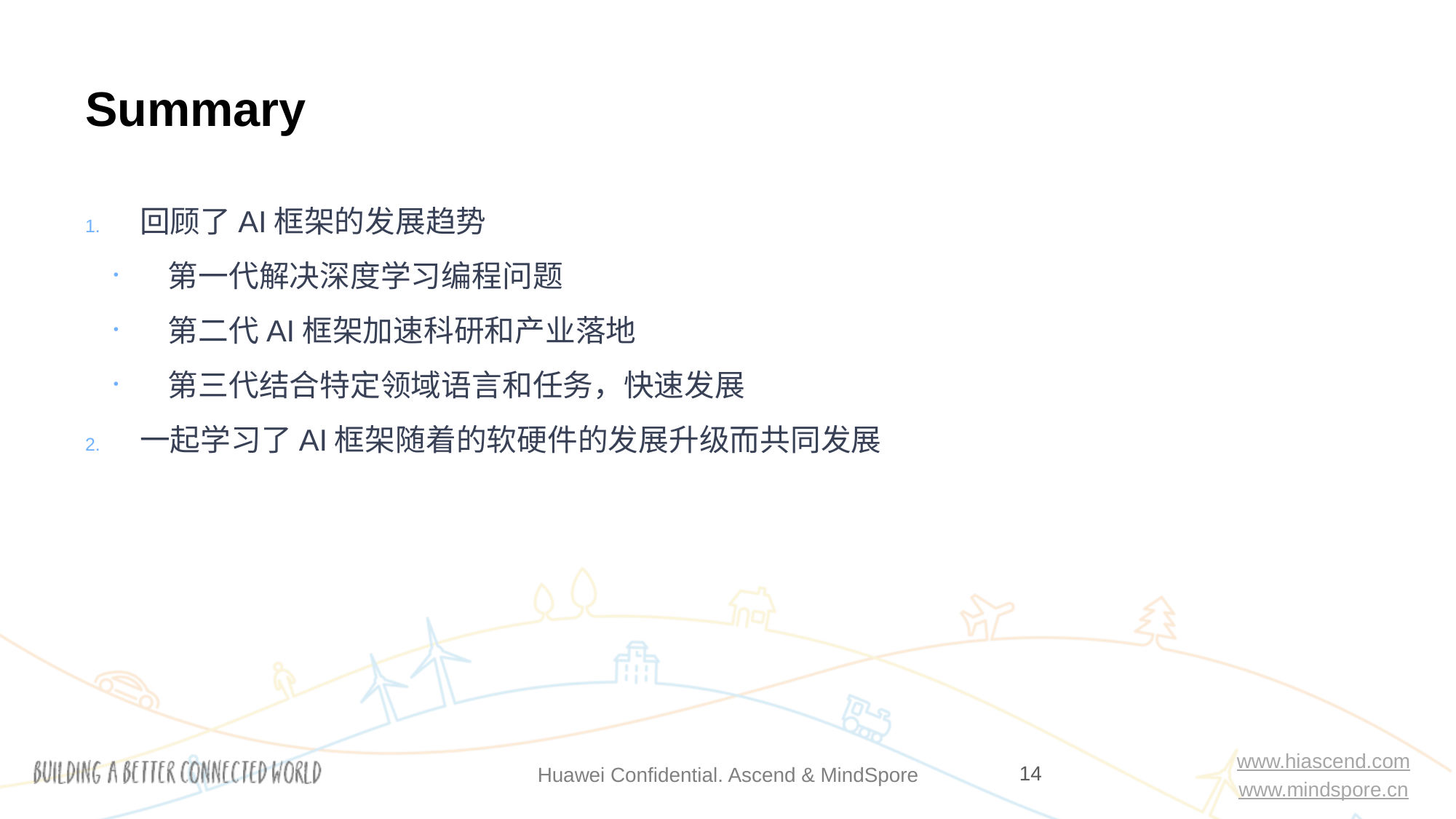

# Summary
回顾了AI框架的发展趋势
第一代解决深度学习编程问题
第二代AI框架加速科研和产业落地
第三代结合特定领域语言和任务，快速发展
一起学习了AI框架随着的软硬件的发展升级而共同发展